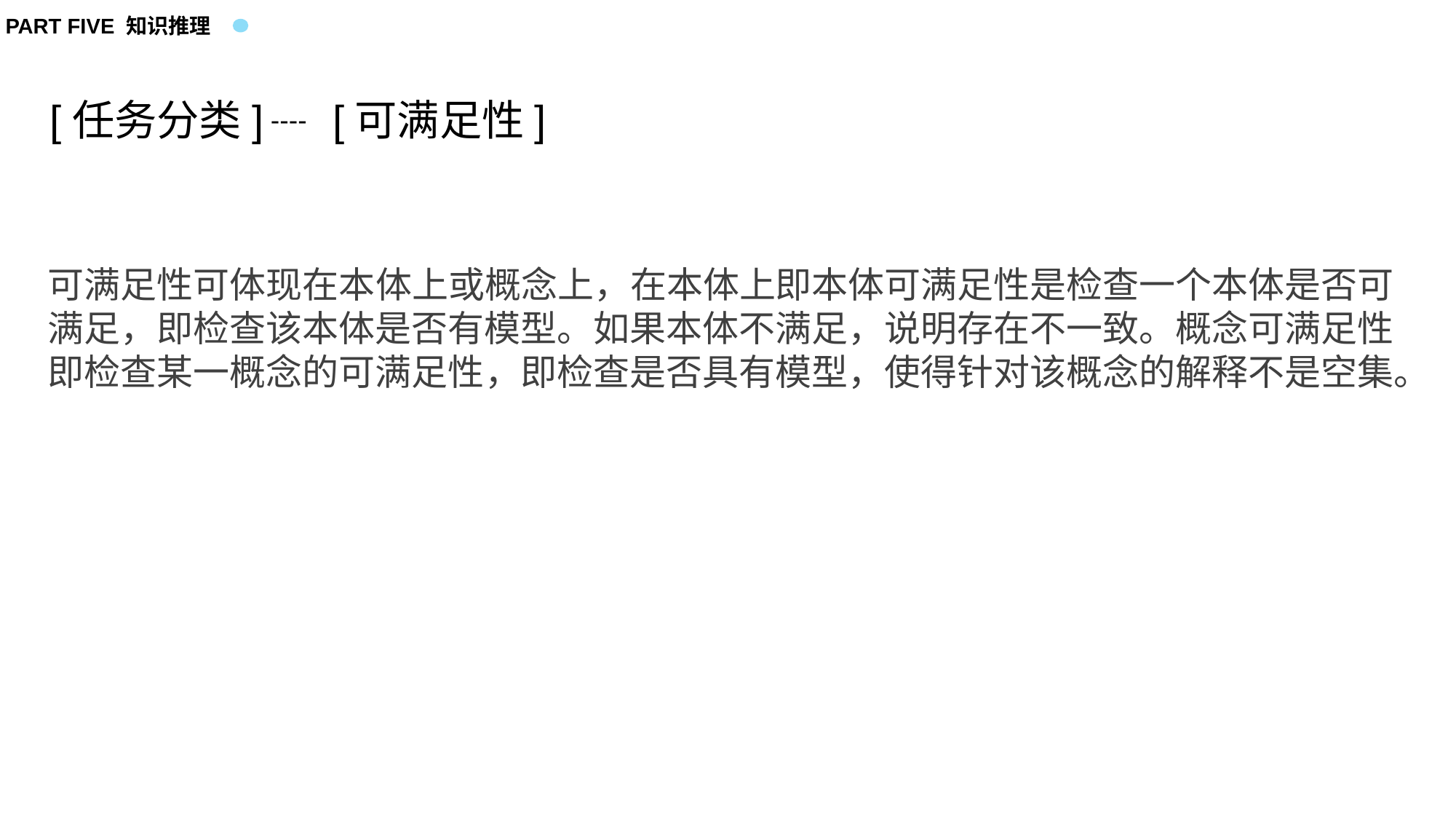

PART FIVE 知识推理

[任务分类]
[可满足性]
----
可满足性可体现在本体上或概念上，在本体上即本体可满足性是检查一个本体是否可满足，即检查该本体是否有模型。如果本体不满足，说明存在不一致。概念可满足性即检查某一概念的可满足性，即检查是否具有模型，使得针对该概念的解释不是空集。